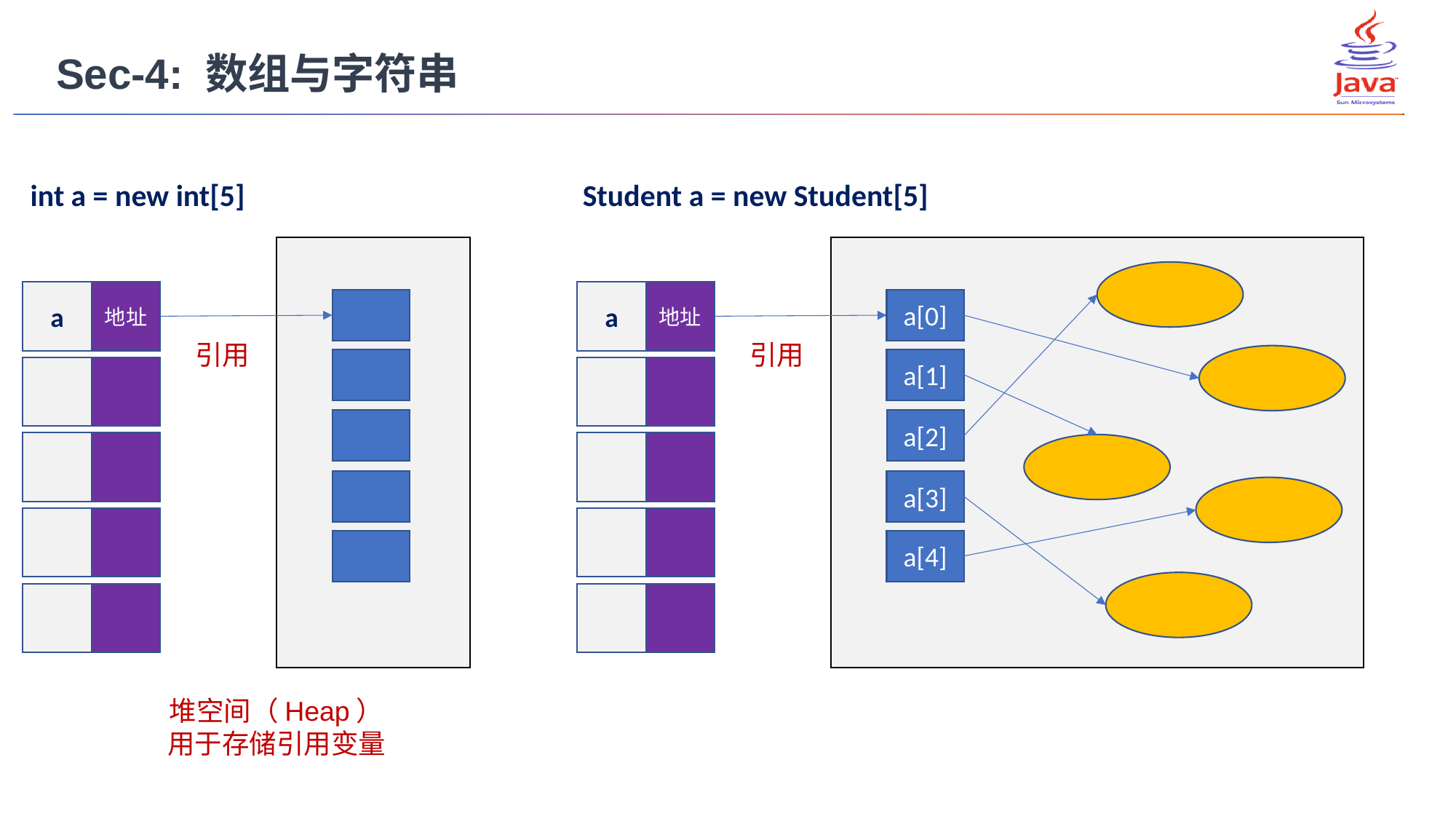

Sec-4: 数组与字符串
int a = new int[5]
Student a = new Student[5]

a
地址
a
地址

a[0]
引用
引用

a[1]

a[2]

a[3]

a[4]

堆空间（Heap）
用于存储引用变量